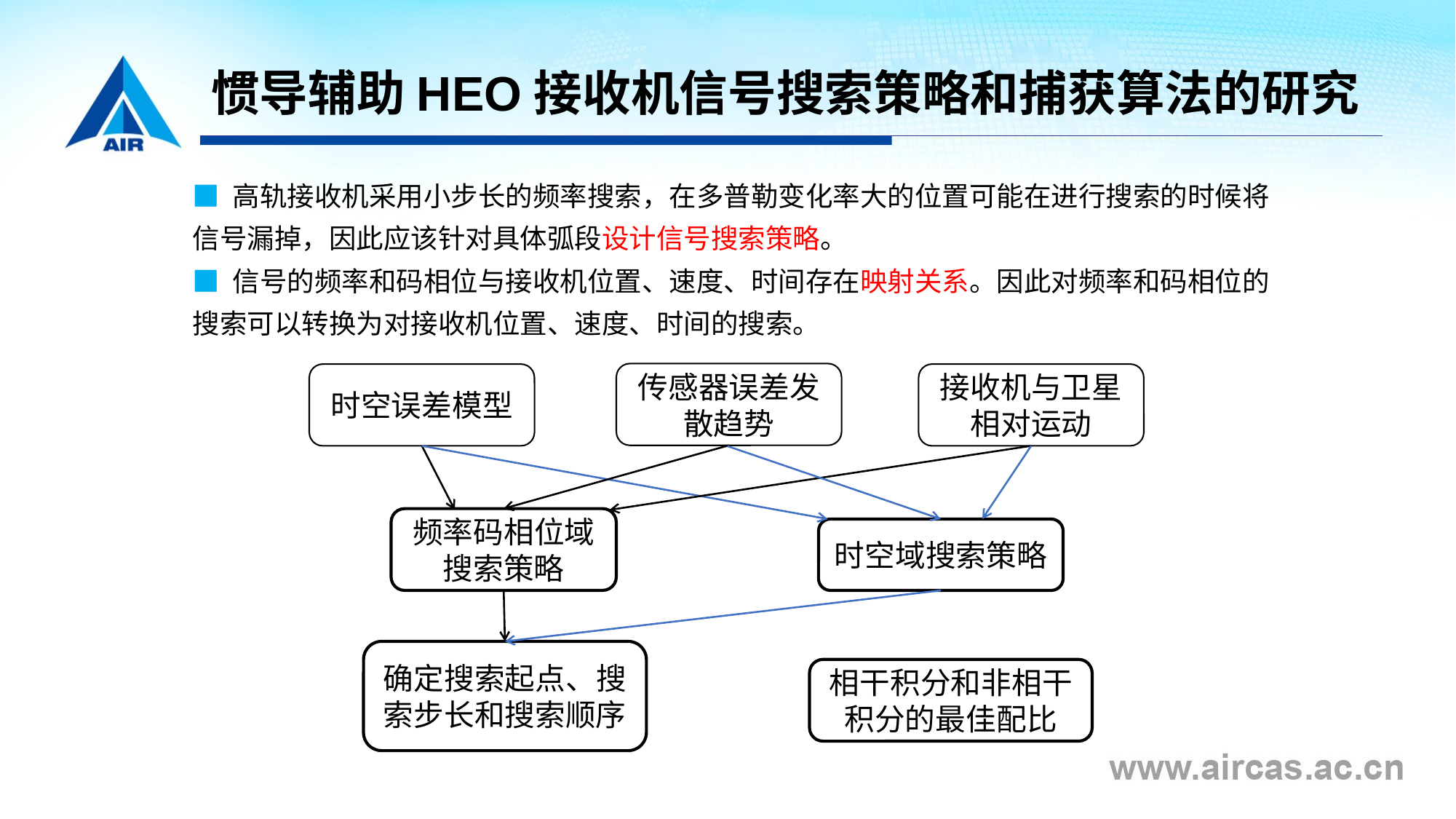

# 惯导辅助HEO接收机信号搜索策略和捕获算法的研究
■ 高轨接收机采用小步长的频率搜索，在多普勒变化率大的位置可能在进行搜索的时候将信号漏掉，因此应该针对具体弧段设计信号搜索策略。
■ 信号的频率和码相位与接收机位置、速度、时间存在映射关系。因此对频率和码相位的搜索可以转换为对接收机位置、速度、时间的搜索。
传感器误差发散趋势
时空误差模型
接收机与卫星相对运动
频率码相位域
搜索策略
时空域搜索策略
确定搜索起点、搜索步长和搜索顺序
相干积分和非相干积分的最佳配比